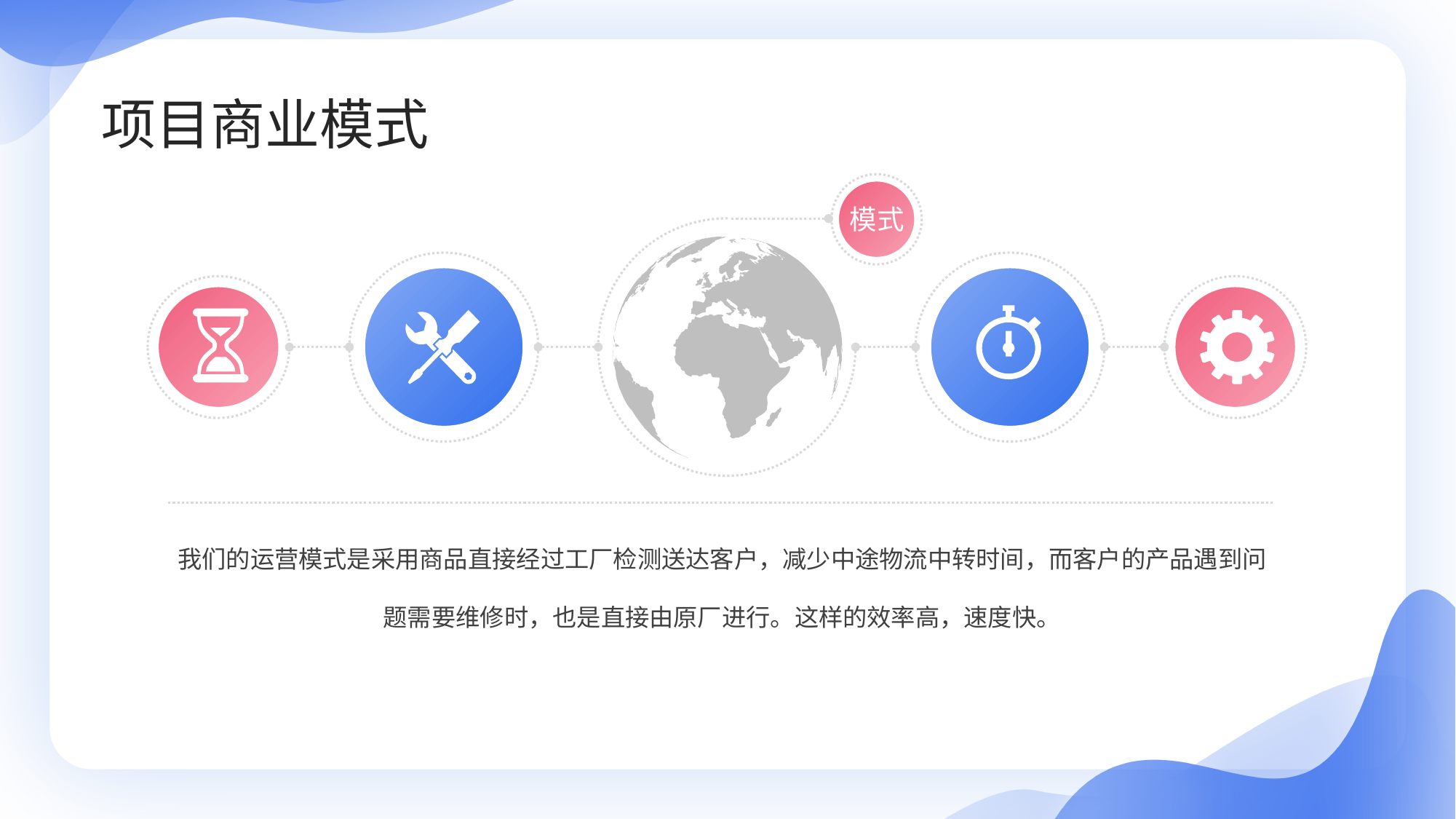

项目商业模式

我们的运营模式是采用商品直接经过工厂检测送达客户，减少中途物流中转时间，而客户的产品遇到问题需要维修时，也是直接由原厂进行。这样的效率高，速度快。
模式